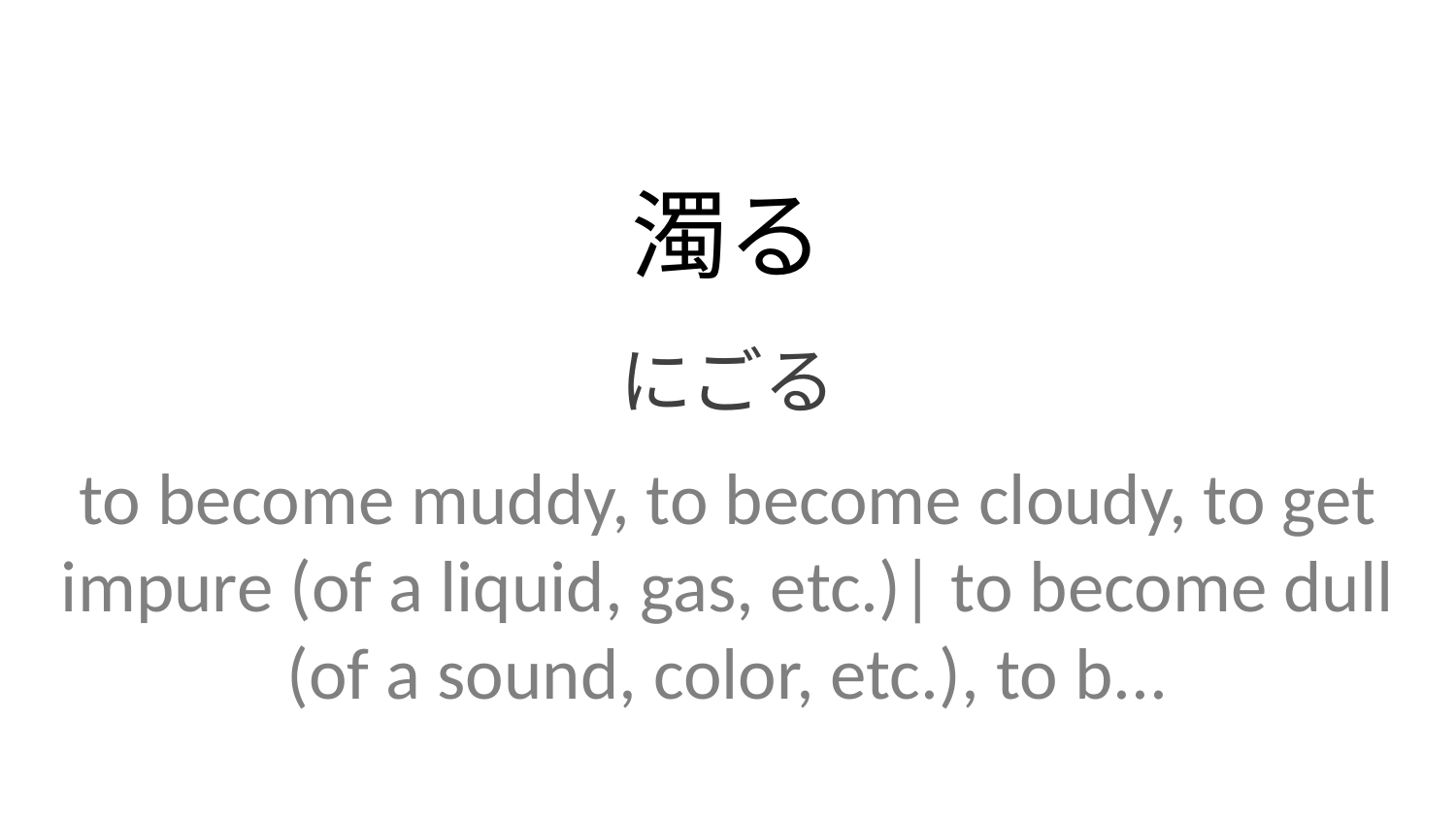

濁る

にごる
to become muddy, to become cloudy, to get impure (of a liquid, gas, etc.)| to become dull (of a sound, color, etc.), to b...